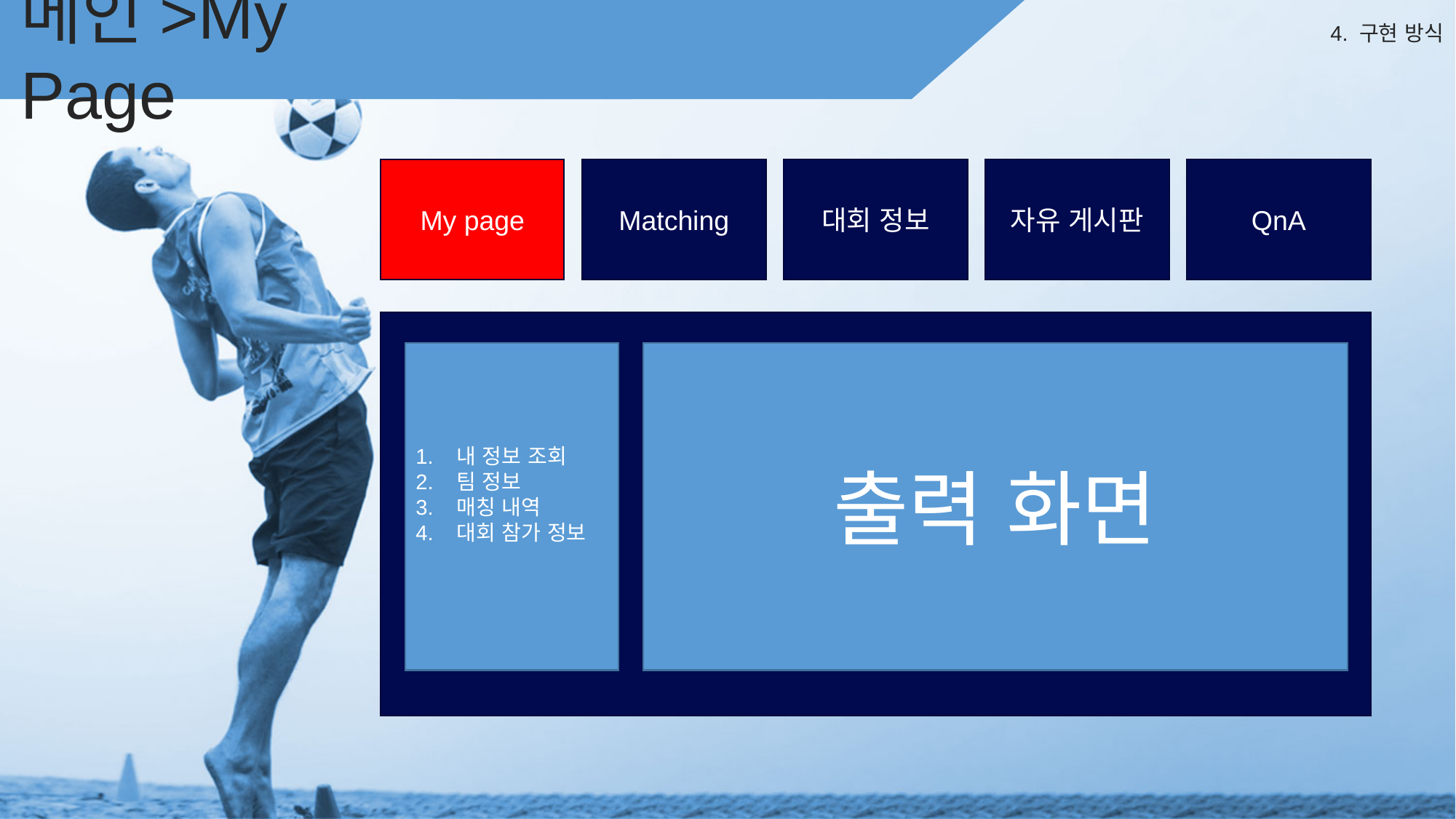

메인>My page
메인
메인>My Page
4. 구현 방식
QnA
자유 게시판
대회 정보
My page
Matching

내 정보 조회
팀 정보
매칭 내역
대회 참가 정보

출력 화면